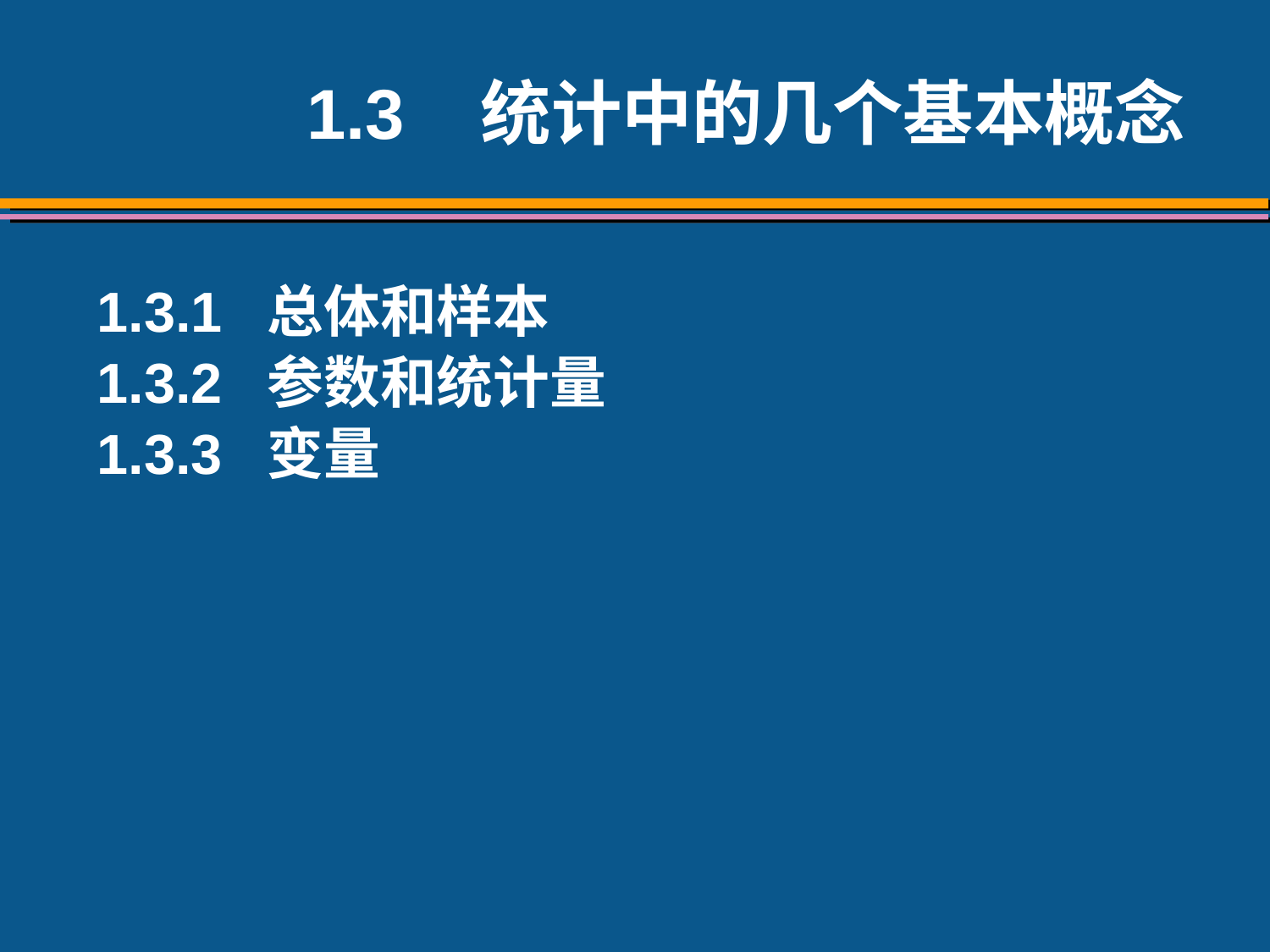

1.3   统计中的几个基本概念
1.3.1  总体和样本
1.3.2  参数和统计量
1.3.3  变量